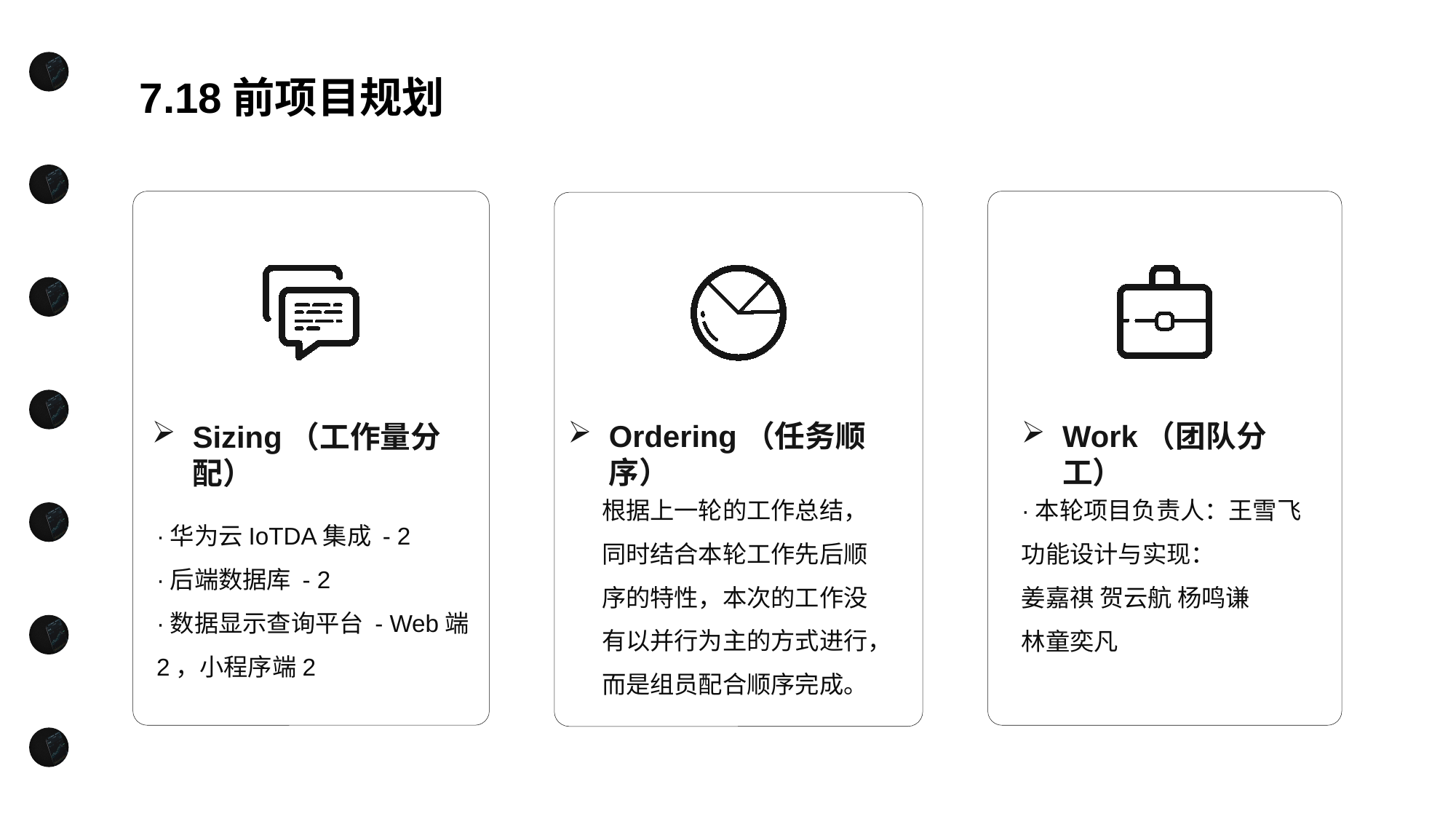

7.18前项目规划

Ordering（任务顺序）
Work（团队分工）
Sizing（工作量分配）
根据上一轮的工作总结，同时结合本轮工作先后顺序的特性，本次的工作没有以并行为主的方式进行，而是组员配合顺序完成。
·本轮项目负责人：王雪飞
功能设计与实现：
姜嘉祺 贺云航 杨鸣谦
林童奕凡

·华为云IoTDA集成 - 2
·后端数据库 - 2
·数据显示查询平台 - Web端2，小程序端2